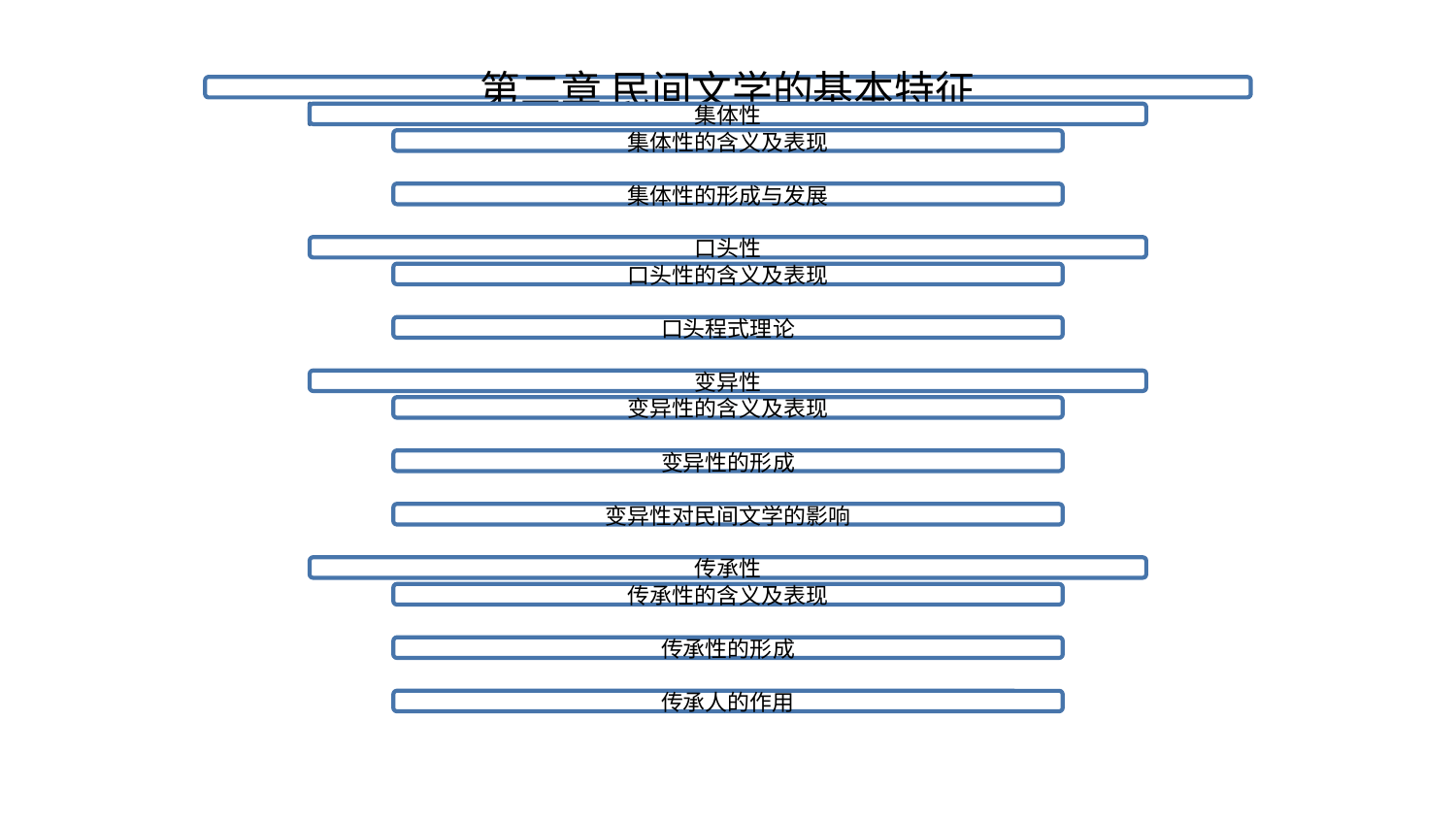

第二章 民间文学的基本特征
集体性
集体性的含义及表现
集体性的形成与发展
传承性
口头性
变异性
口头性的含义及表现
口头程式理论
变异性的含义及表现
变异性的形成
变异性对民间文学的影响
传承性的含义及表现
传承性的形成
传承人的作用